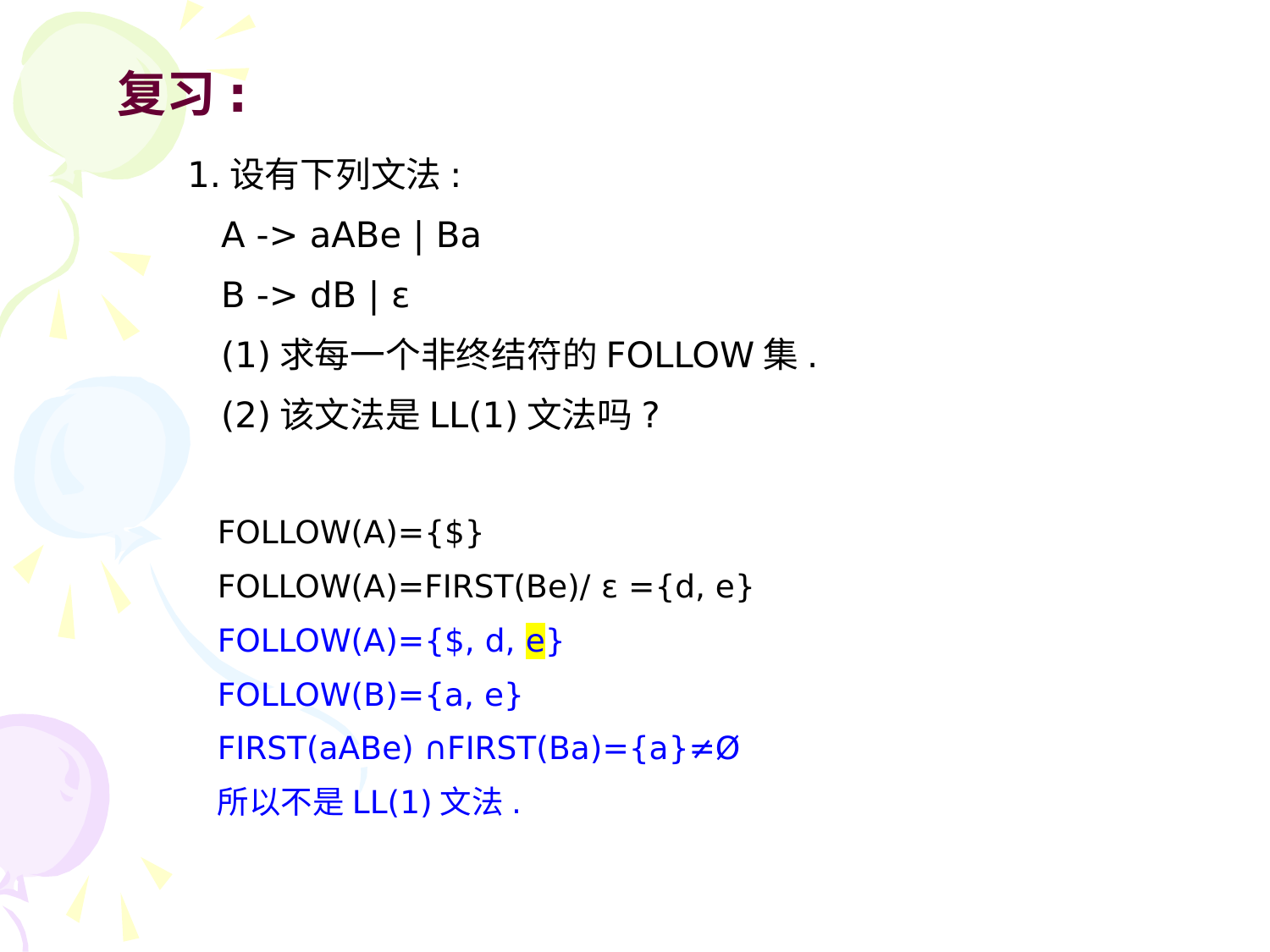

复习:
1.设有下列文法:
   A -> aABe | Ba
   B -> dB | ε
   (1)求每一个非终结符的FOLLOW集.
   (2)该文法是LL(1)文法吗?
FOLLOW(A)={$}
FOLLOW(A)=FIRST(Be)/ ε ={d, e}
FOLLOW(A)={$, d, e}
FOLLOW(B)={a, e}
FIRST(aABe) ∩FIRST(Ba)={a}≠Ø
所以不是LL(1)文法.
102